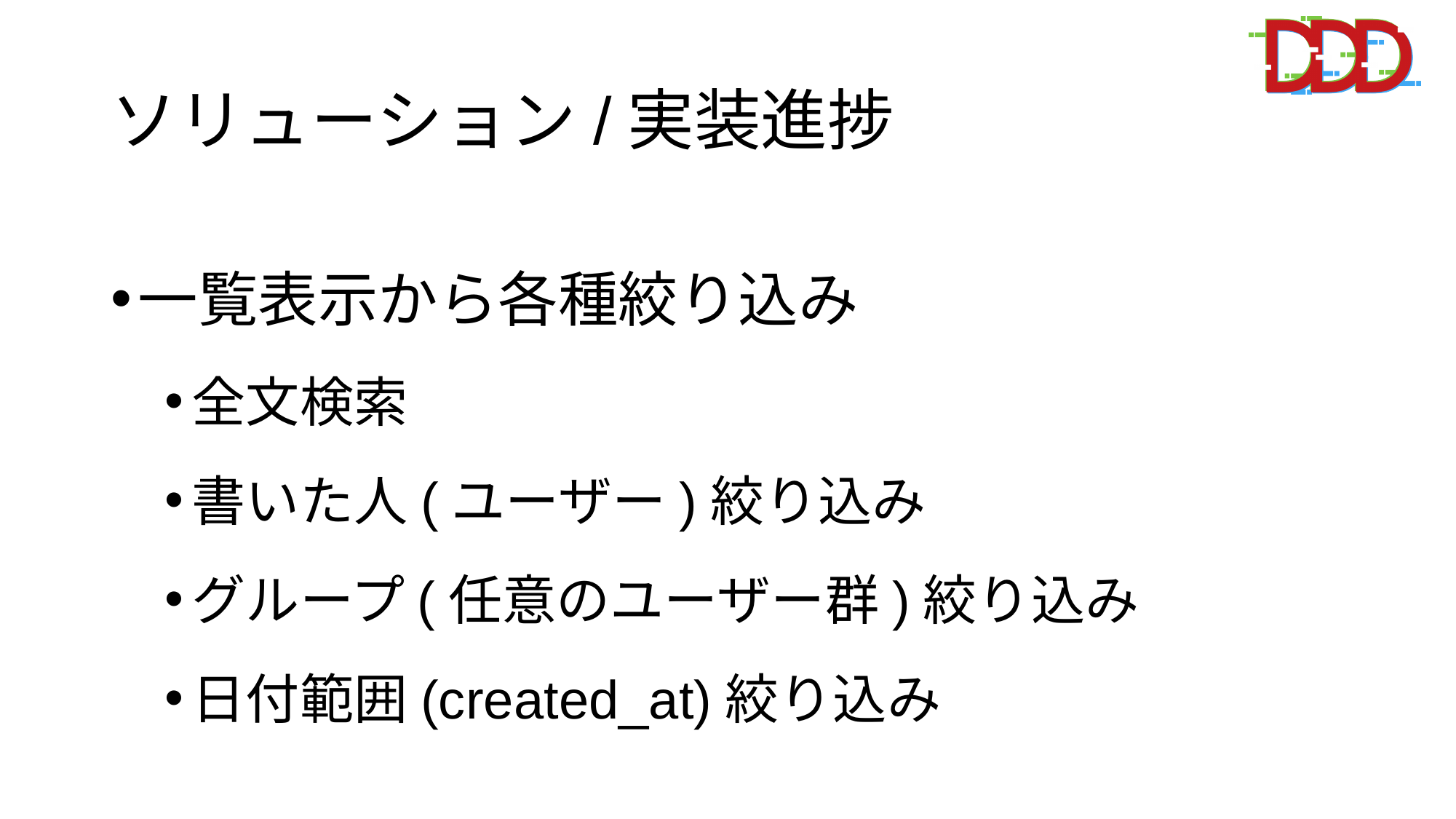

# ソリューション/実装進捗
一覧表示から各種絞り込み
全文検索
書いた人(ユーザー)絞り込み
グループ(任意のユーザー群)絞り込み
日付範囲(created_at)絞り込み